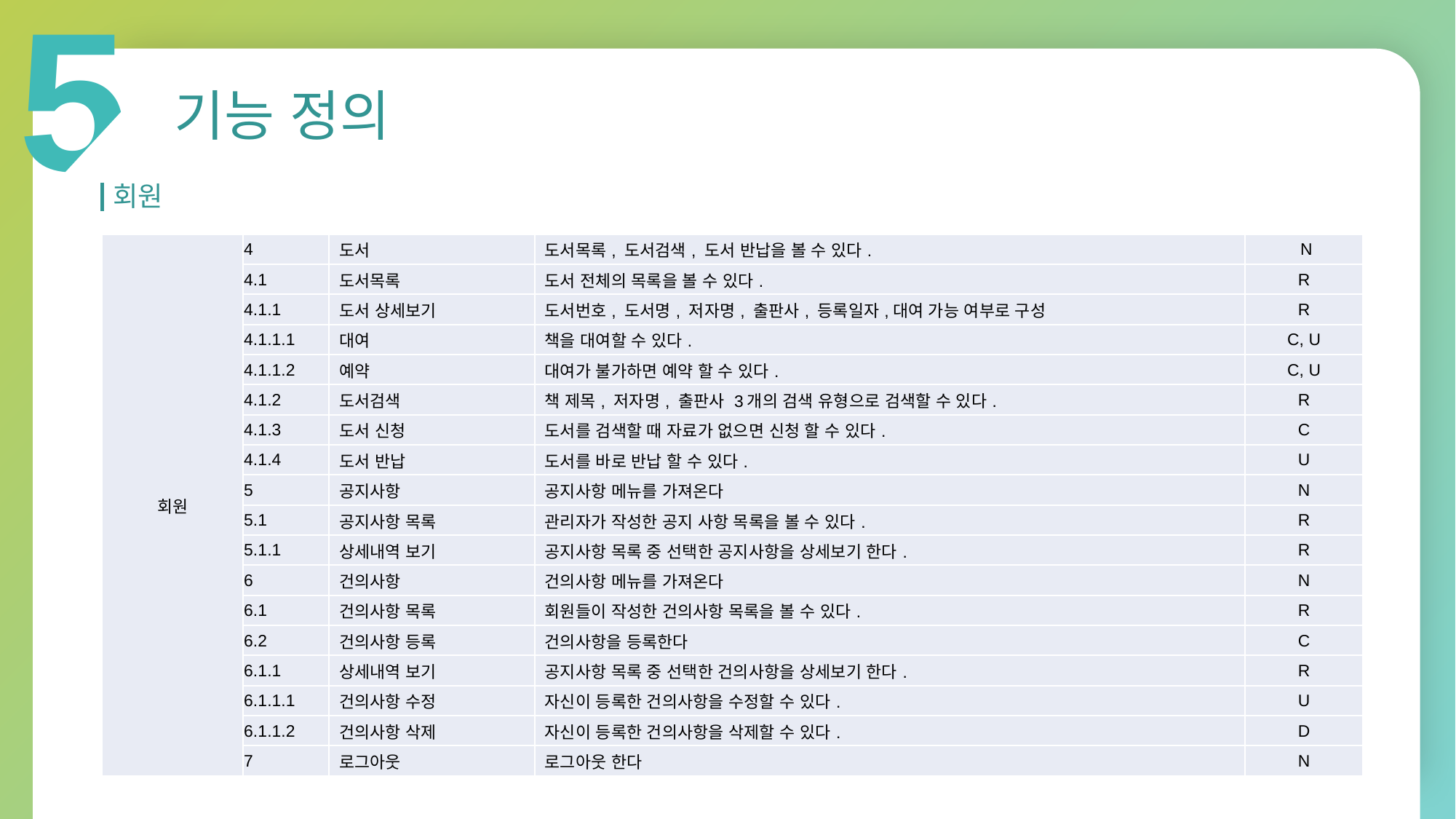

5

기능 정의
회원
| 회원 | 4 | 도서 | 도서목록, 도서검색, 도서 반납을 볼 수 있다. | N |
| --- | --- | --- | --- | --- |
|  | 4.1 | 도서목록 | 도서 전체의 목록을 볼 수 있다. | R |
|  | 4.1.1 | 도서 상세보기 | 도서번호, 도서명, 저자명, 출판사, 등록일자,대여 가능 여부로 구성 | R |
|  | 4.1.1.1 | 대여 | 책을 대여할 수 있다. | C, U |
|  | 4.1.1.2 | 예약 | 대여가 불가하면 예약 할 수 있다. | C, U |
|  | 4.1.2 | 도서검색 | 책 제목, 저자명, 출판사 3개의 검색 유형으로 검색할 수 있다. | R |
|  | 4.1.3 | 도서 신청 | 도서를 검색할 때 자료가 없으면 신청 할 수 있다. | C |
|  | 4.1.4 | 도서 반납 | 도서를 바로 반납 할 수 있다. | U |
|  | 5 | 공지사항 | 공지사항 메뉴를 가져온다 | N |
|  | 5.1 | 공지사항 목록 | 관리자가 작성한 공지 사항 목록을 볼 수 있다. | R |
|  | 5.1.1 | 상세내역 보기 | 공지사항 목록 중 선택한 공지사항을 상세보기 한다. | R |
|  | 6 | 건의사항 | 건의사항 메뉴를 가져온다 | N |
|  | 6.1 | 건의사항 목록 | 회원들이 작성한 건의사항 목록을 볼 수 있다. | R |
|  | 6.2 | 건의사항 등록 | 건의사항을 등록한다 | C |
|  | 6.1.1 | 상세내역 보기 | 공지사항 목록 중 선택한 건의사항을 상세보기 한다. | R |
|  | 6.1.1.1 | 건의사항 수정 | 자신이 등록한 건의사항을 수정할 수 있다. | U |
|  | 6.1.1.2 | 건의사항 삭제 | 자신이 등록한 건의사항을 삭제할 수 있다. | D |
|  | 7 | 로그아웃 | 로그아웃 한다 | N |